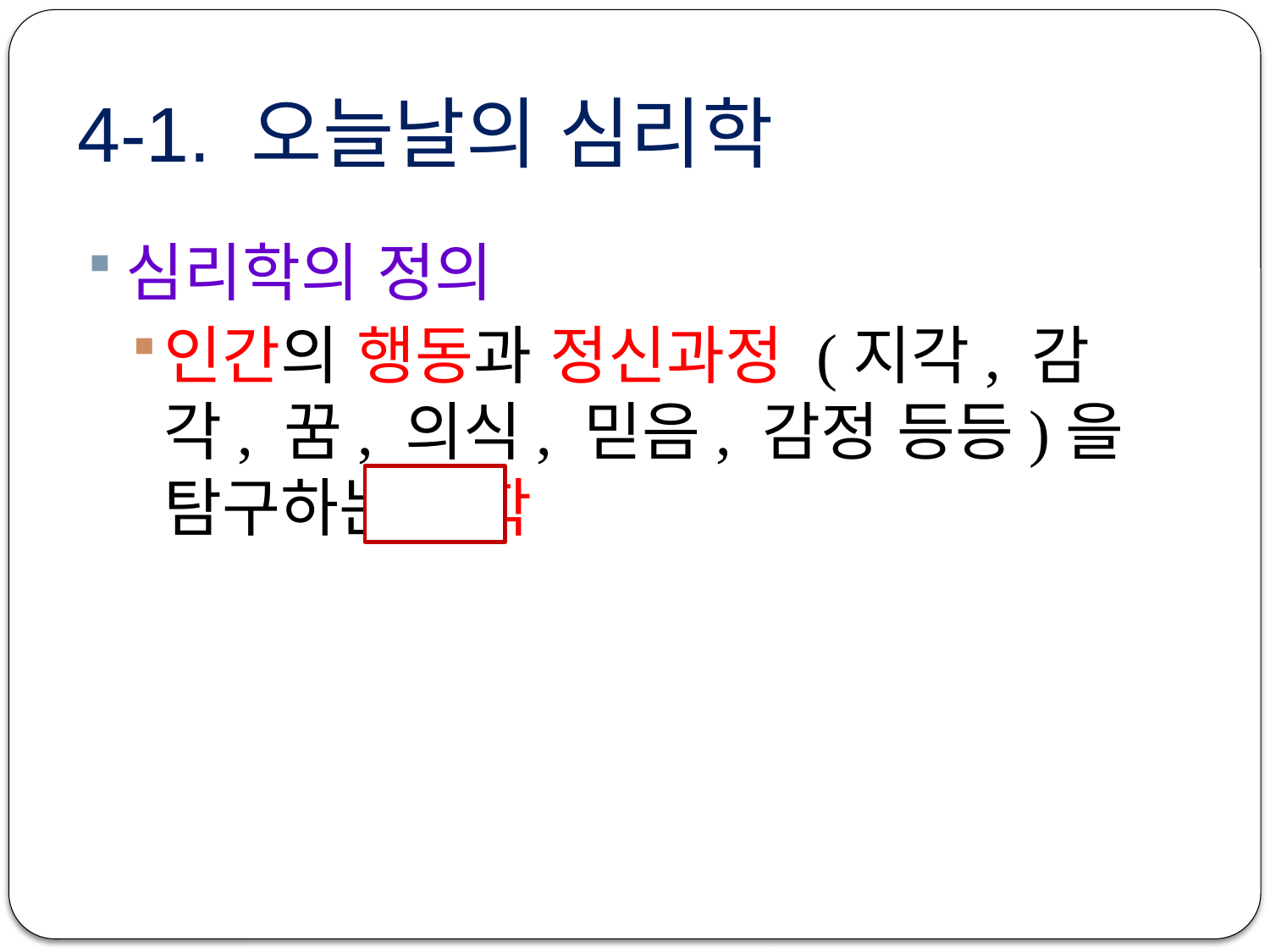

# 4-1. 오늘날의 심리학
심리학의 정의
인간의 행동과 정신과정 (지각, 감각, 꿈, 의식, 믿음, 감정 등등)을 탐구하는 과학